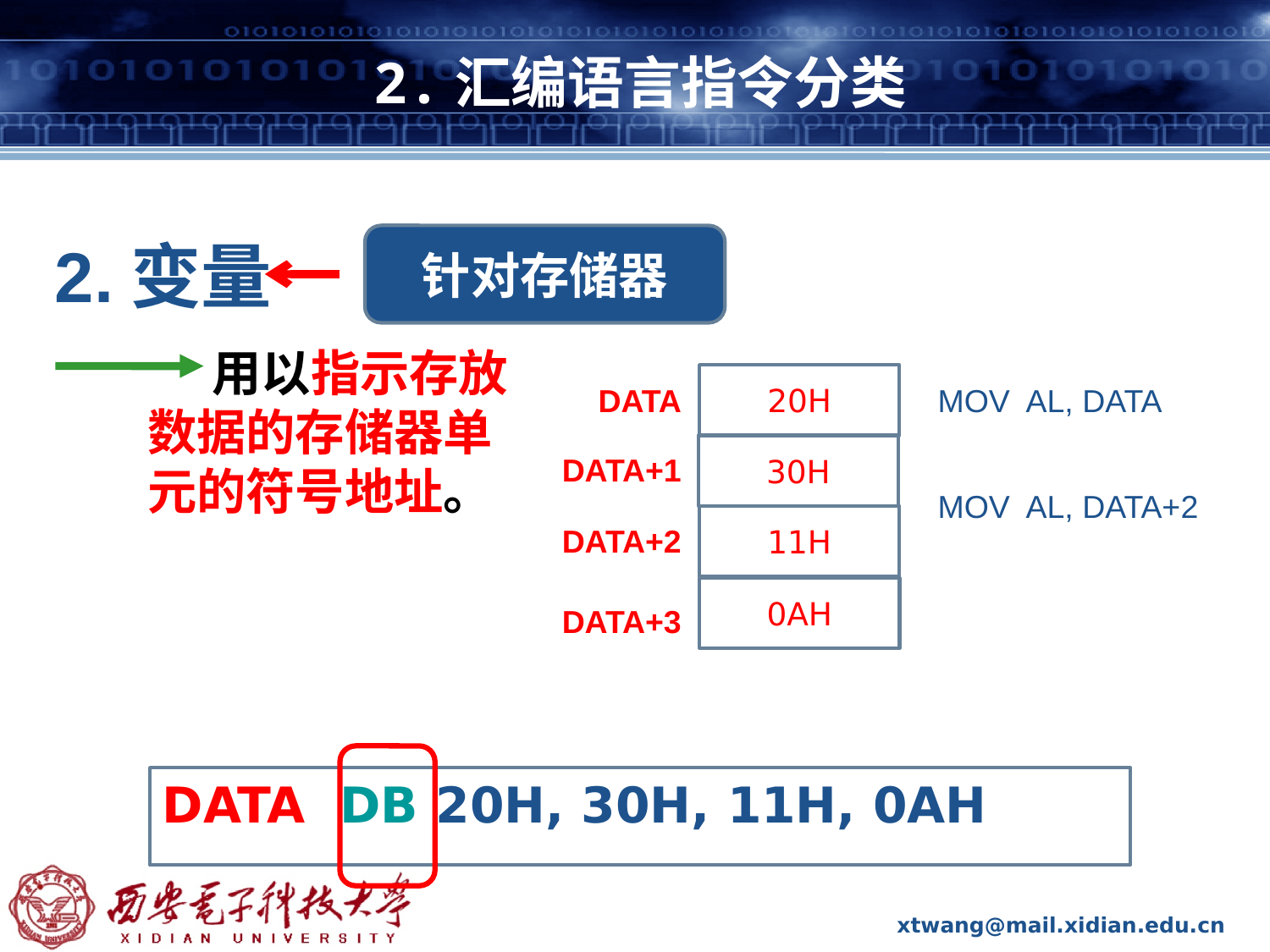

# 2.汇编语言指令分类
2.变量
针对存储器
       用以指示存放数据的存储器单元的符号地址。
20H

DATA
MOV  AL, DATA
30H
DATA+1
MOV  AL, DATA+2
11H
DATA+2
0AH
DATA+3

DATA  DB 20H, 30H, 11H, 0AH